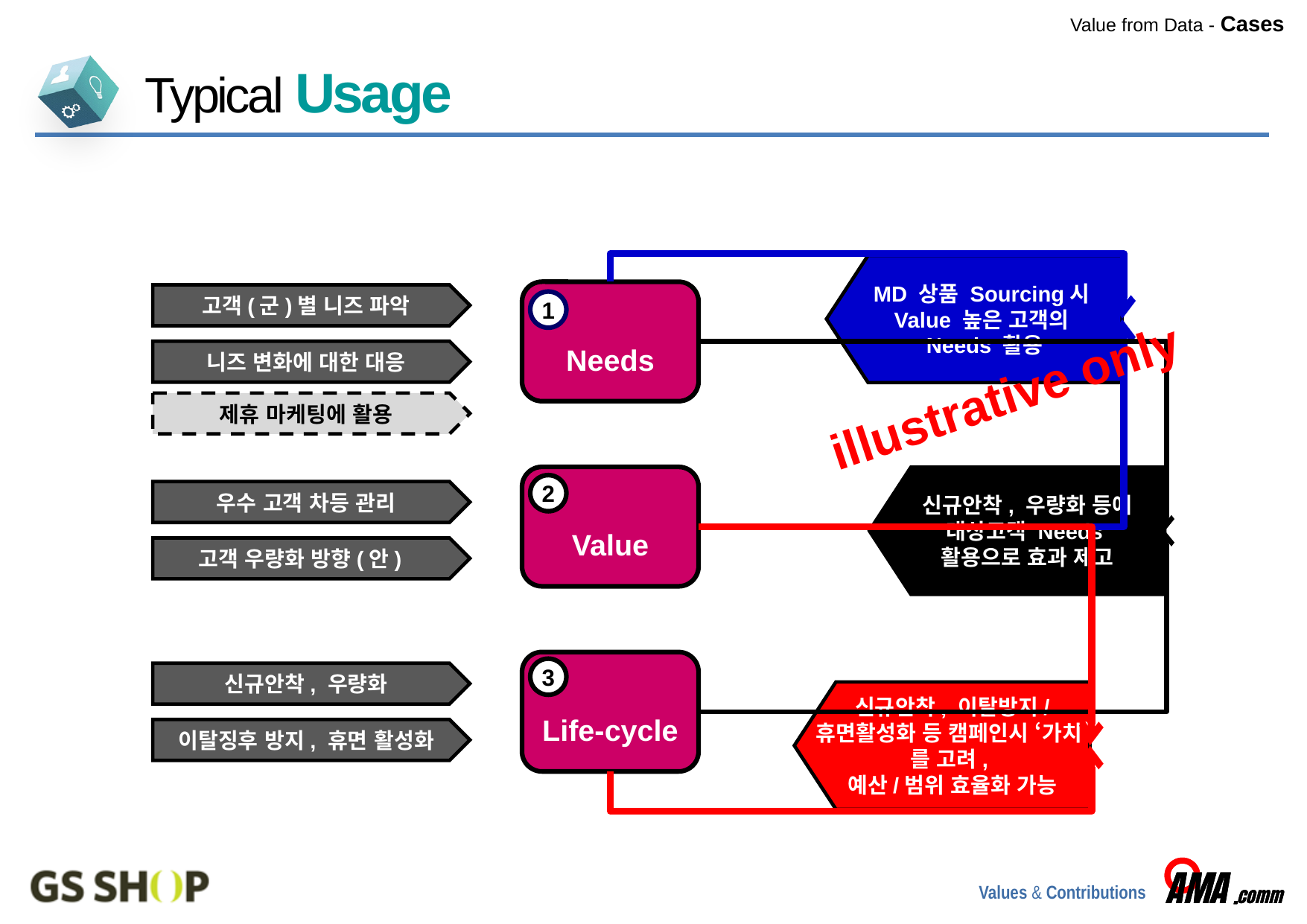

Value from Data - Cases
Typical Usage
MD 상품 Sourcing시
Value 높은 고객의
Needs 활용
Needs
고객(군)별 니즈 파악
1
니즈 변화에 대한 대응
illustrative only
제휴 마케팅에 활용
Value
신규안착, 우량화 등에 대상고객 Needs
활용으로 효과 제고
2
우수 고객 차등 관리
고객 우량화 방향(안)
Life-cycle
3
신규안착, 우량화
신규안착, 이탈방지/ 휴면활성화 등 캠페인시 ‘가치’를 고려,
예산/범위 효율화 가능
이탈징후 방지, 휴면 활성화